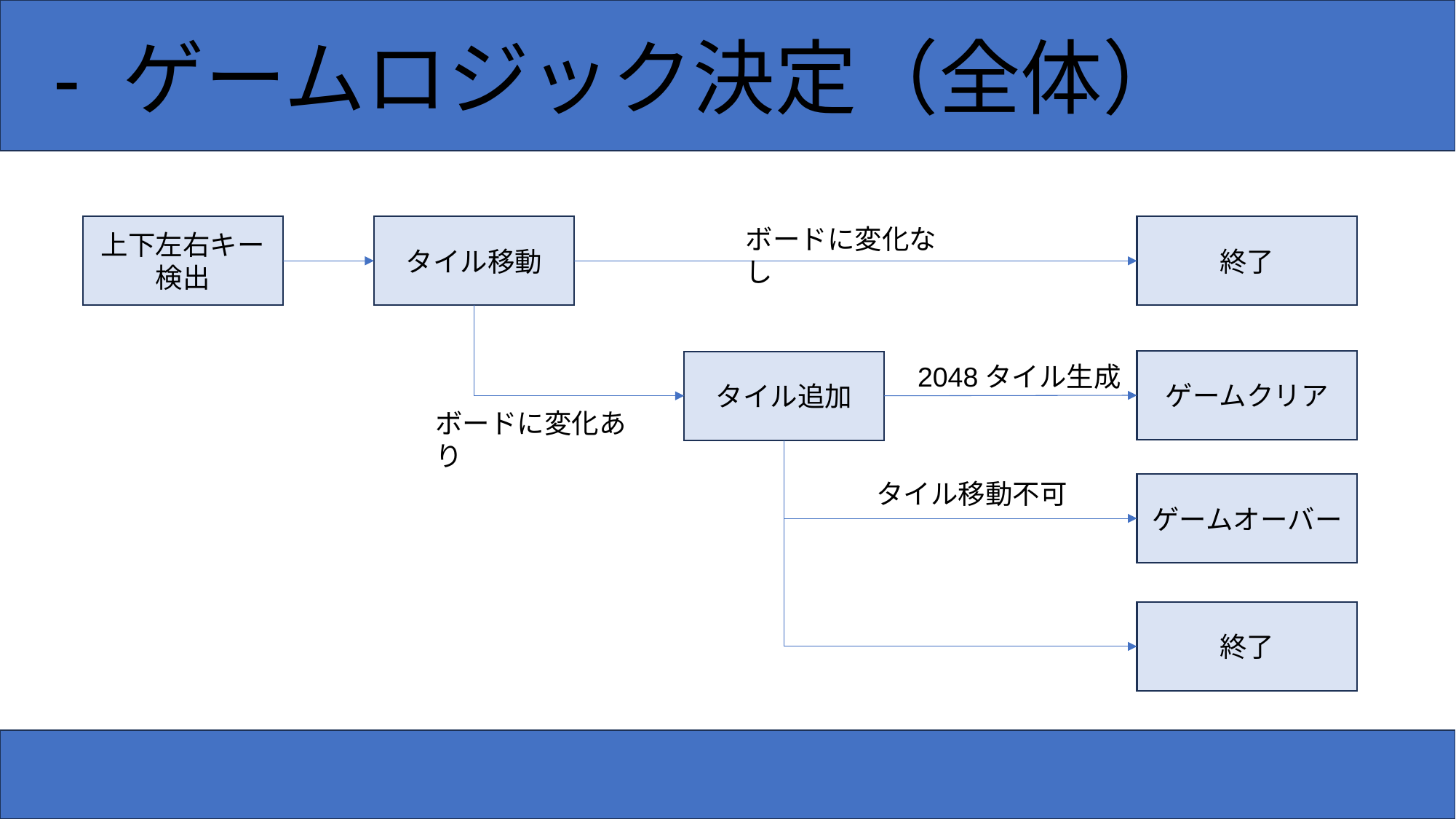

- ゲームロジック決定（全体）
タイル移動
終了
上下左右キー検出
ボードに変化なし
ゲームクリア
タイル追加
2048タイル生成
ボードに変化あり
タイル移動不可
ゲームオーバー
終了